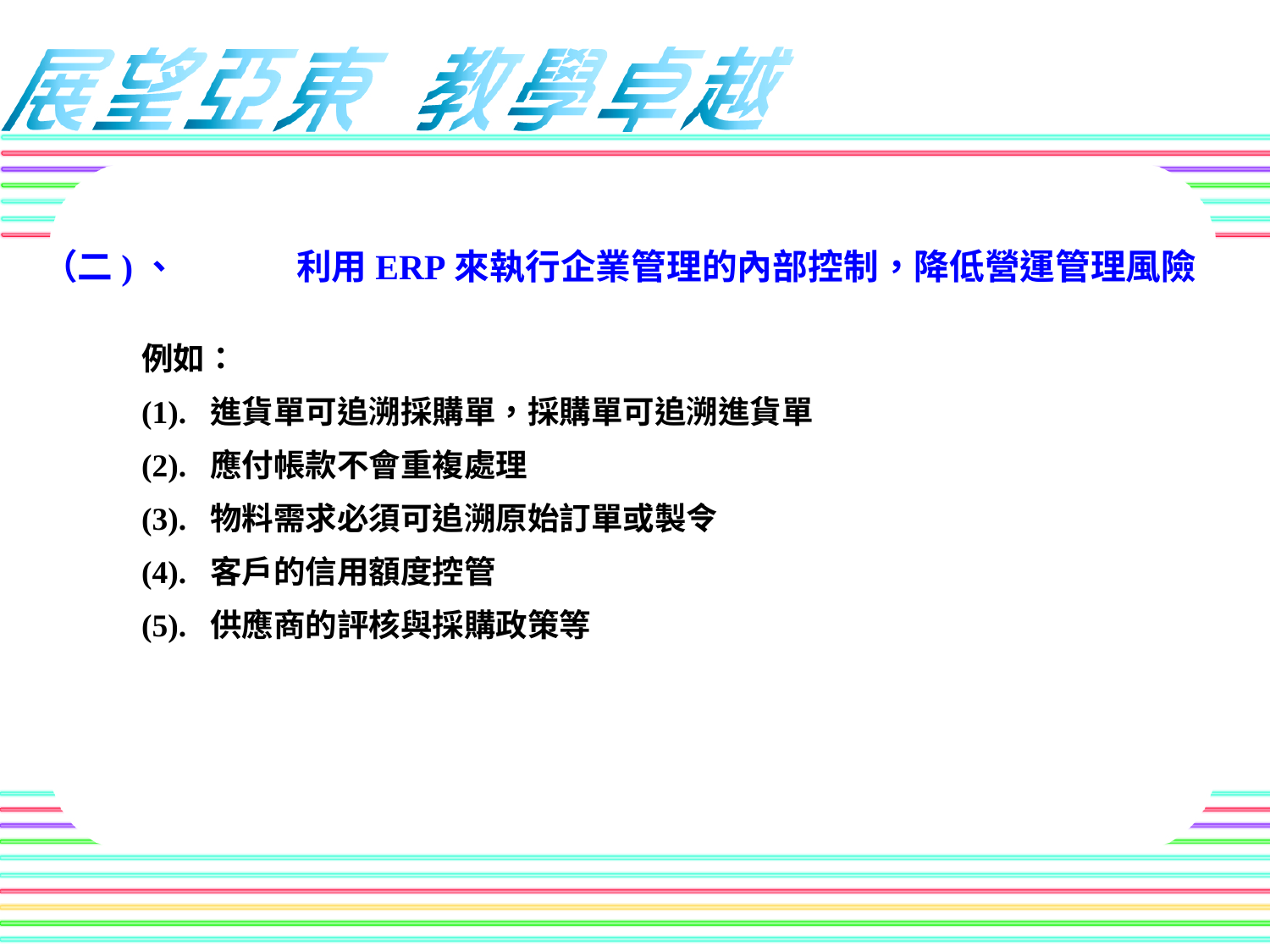

（二)、	利用ERP來執行企業管理的內部控制，降低營運管理風險
例如：
(1).  進貨單可追溯採購單，採購單可追溯進貨單
(2).  應付帳款不會重複處理
(3).  物料需求必須可追溯原始訂單或製令
(4).  客戶的信用額度控管
(5).  供應商的評核與採購政策等